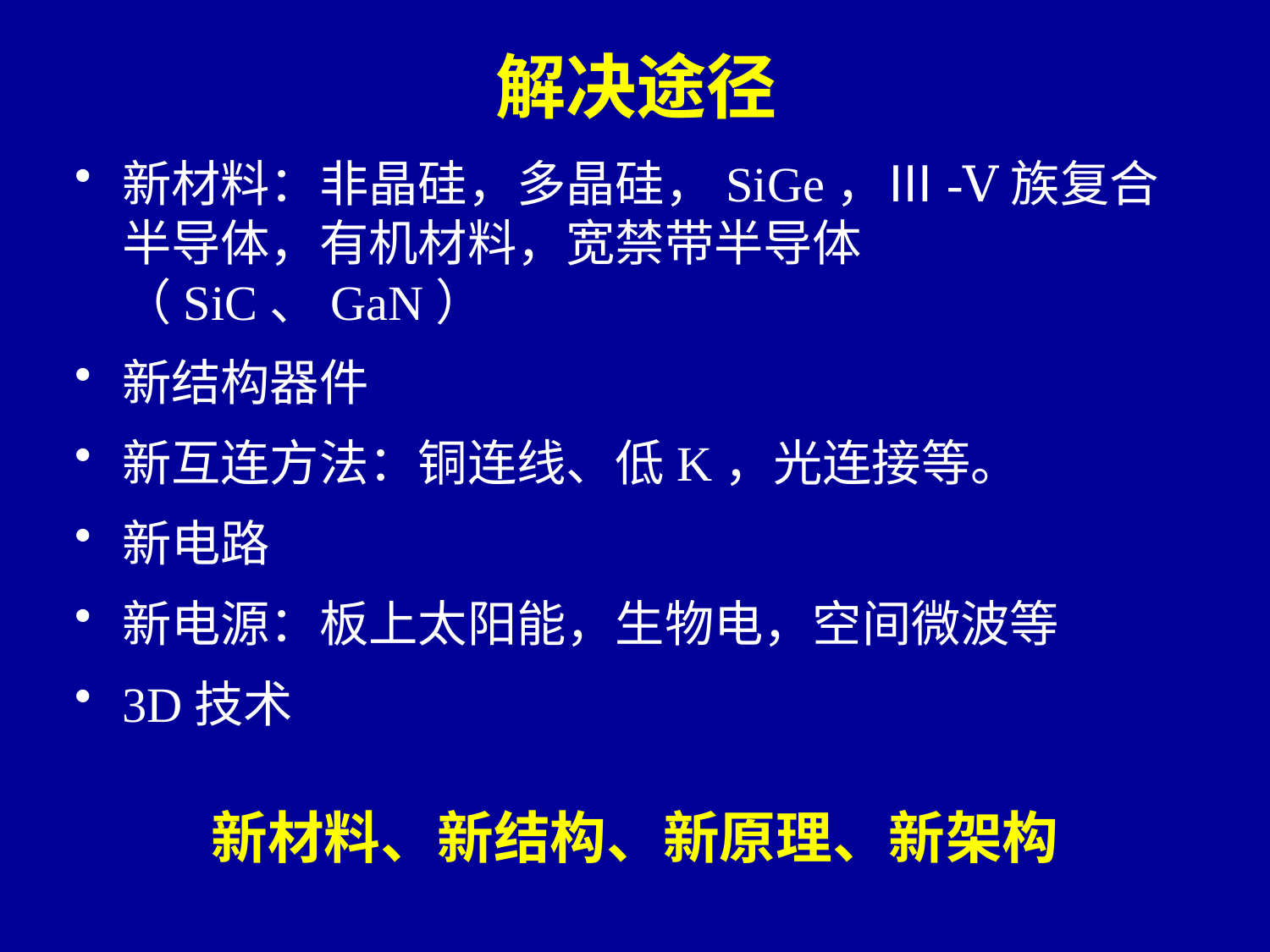

解决途径
新材料：非晶硅，多晶硅，SiGe，Ⅲ-Ⅴ族复合半导体，有机材料，宽禁带半导体（SiC、GaN）
新结构器件
新互连方法：铜连线、低K，光连接等。
新电路
新电源：板上太阳能，生物电，空间微波等
3D技术

新材料、新结构、新原理、新架构